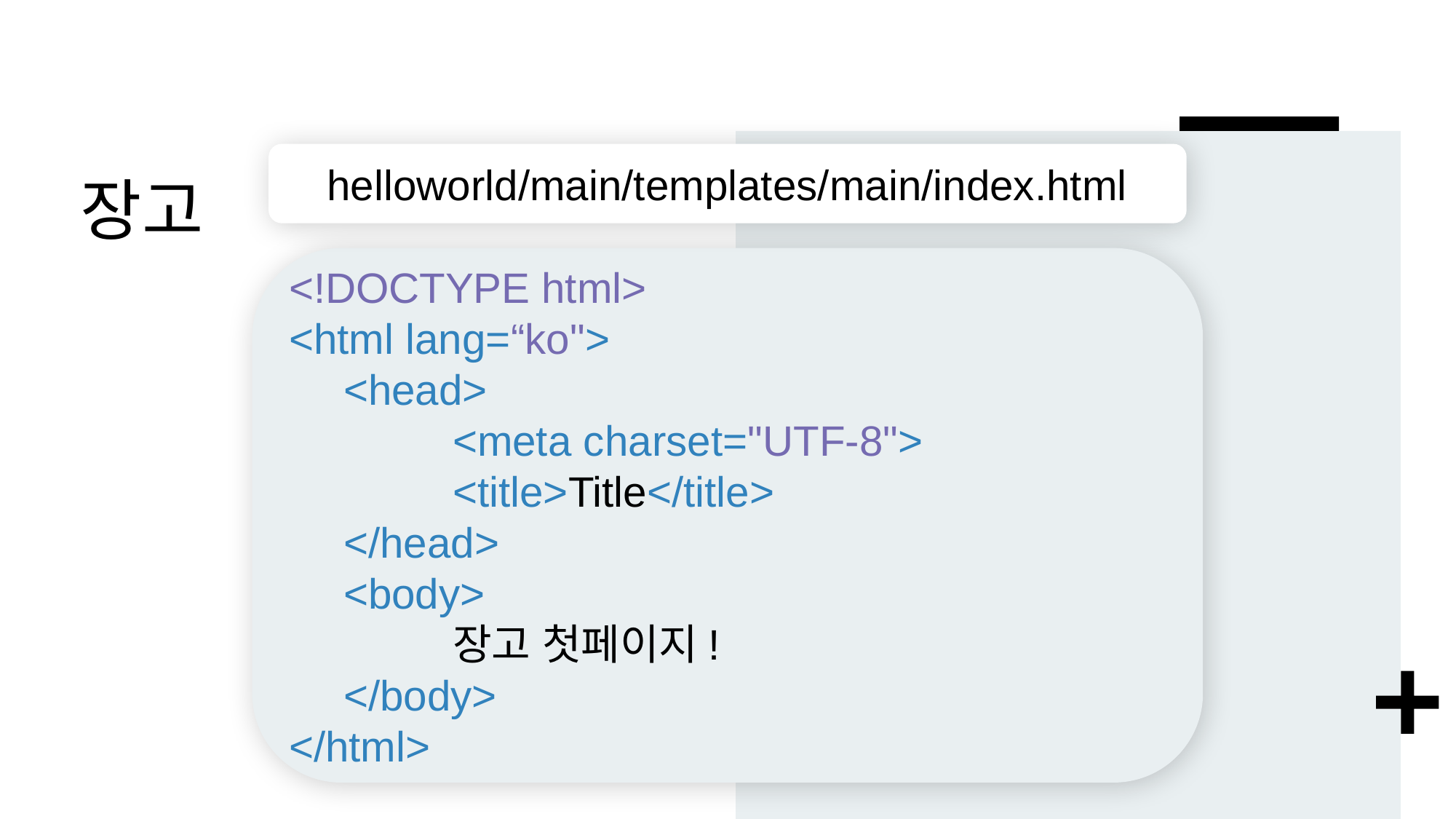

# 장고
helloworld/main/templates/main/index.html
<!DOCTYPE html>
<html lang=“ko">
<head>
	<meta charset="UTF-8">
	<title>Title</title>
</head>
<body>
	장고 첫페이지!
</body>
</html>